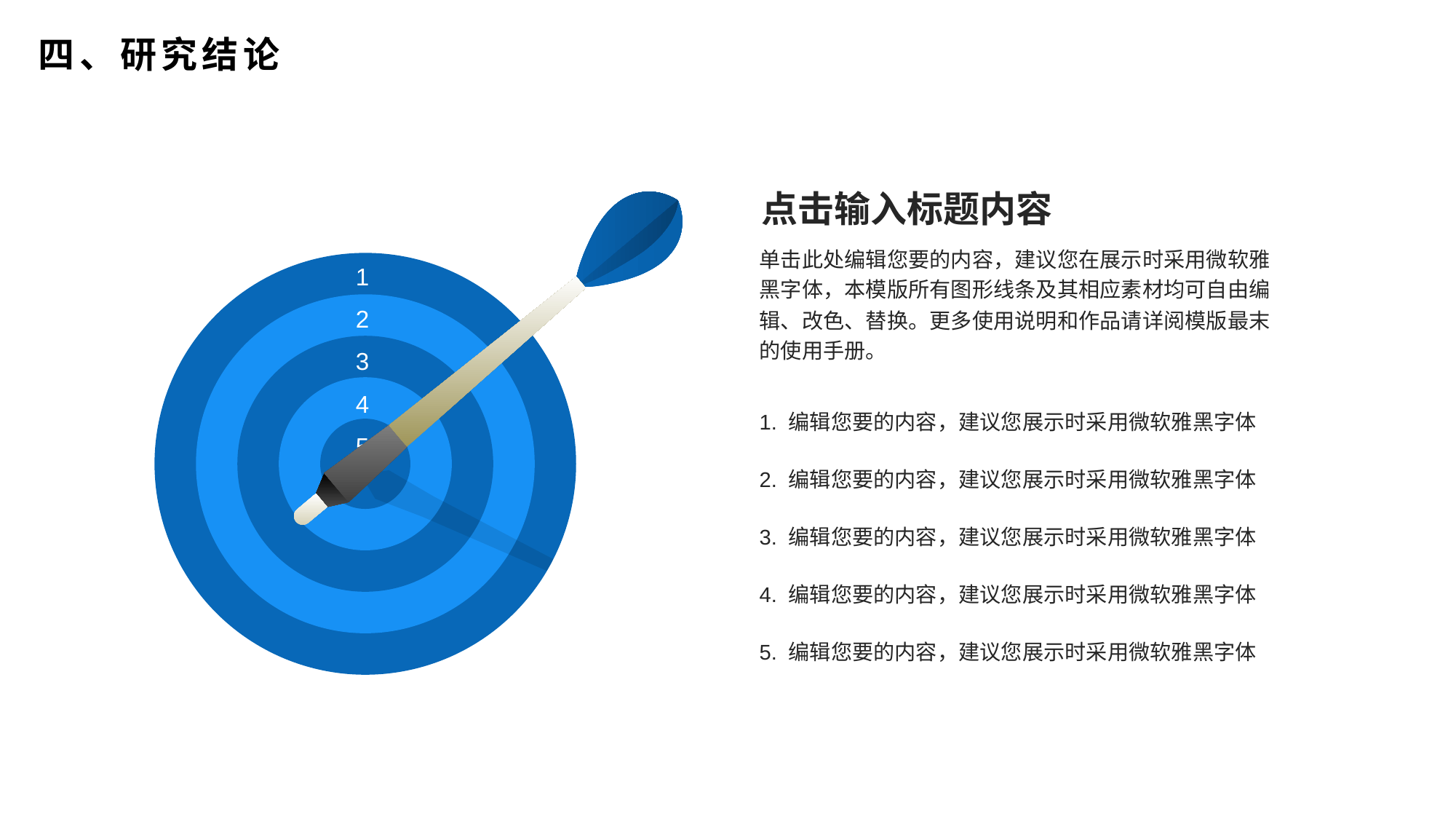

四、研究结论
点击输入标题内容
单击此处编辑您要的内容，建议您在展示时采用微软雅黑字体，本模版所有图形线条及其相应素材均可自由编辑、改色、替换。更多使用说明和作品请详阅模版最末的使用手册。
1
2
3
4
5

1. 编辑您要的内容，建议您展示时采用微软雅黑字体

2. 编辑您要的内容，建议您展示时采用微软雅黑字体
3. 编辑您要的内容，建议您展示时采用微软雅黑字体
4. 编辑您要的内容，建议您展示时采用微软雅黑字体
5. 编辑您要的内容，建议您展示时采用微软雅黑字体